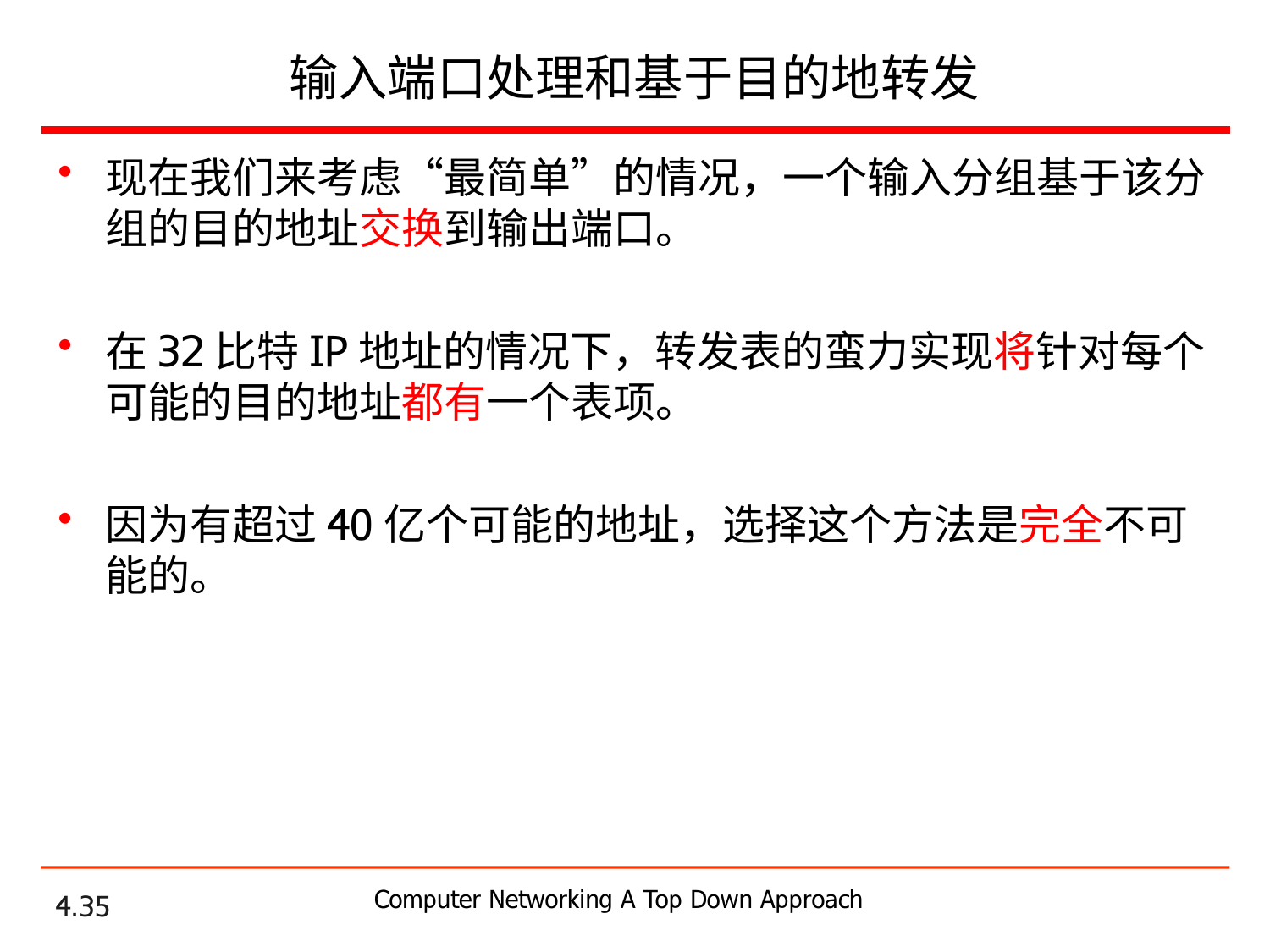

# 输入端口处理和基于目的地转发
现在我们来考虑“最简单”的情况，一个输入分组基于该分组的目的地址交换到输出端口。

在32比特IP地址的情况下，转发表的蛮力实现将针对每个可能的目的地址都有一个表项。

因为有超过40亿个可能的地址，选择这个方法是完全不可能的。